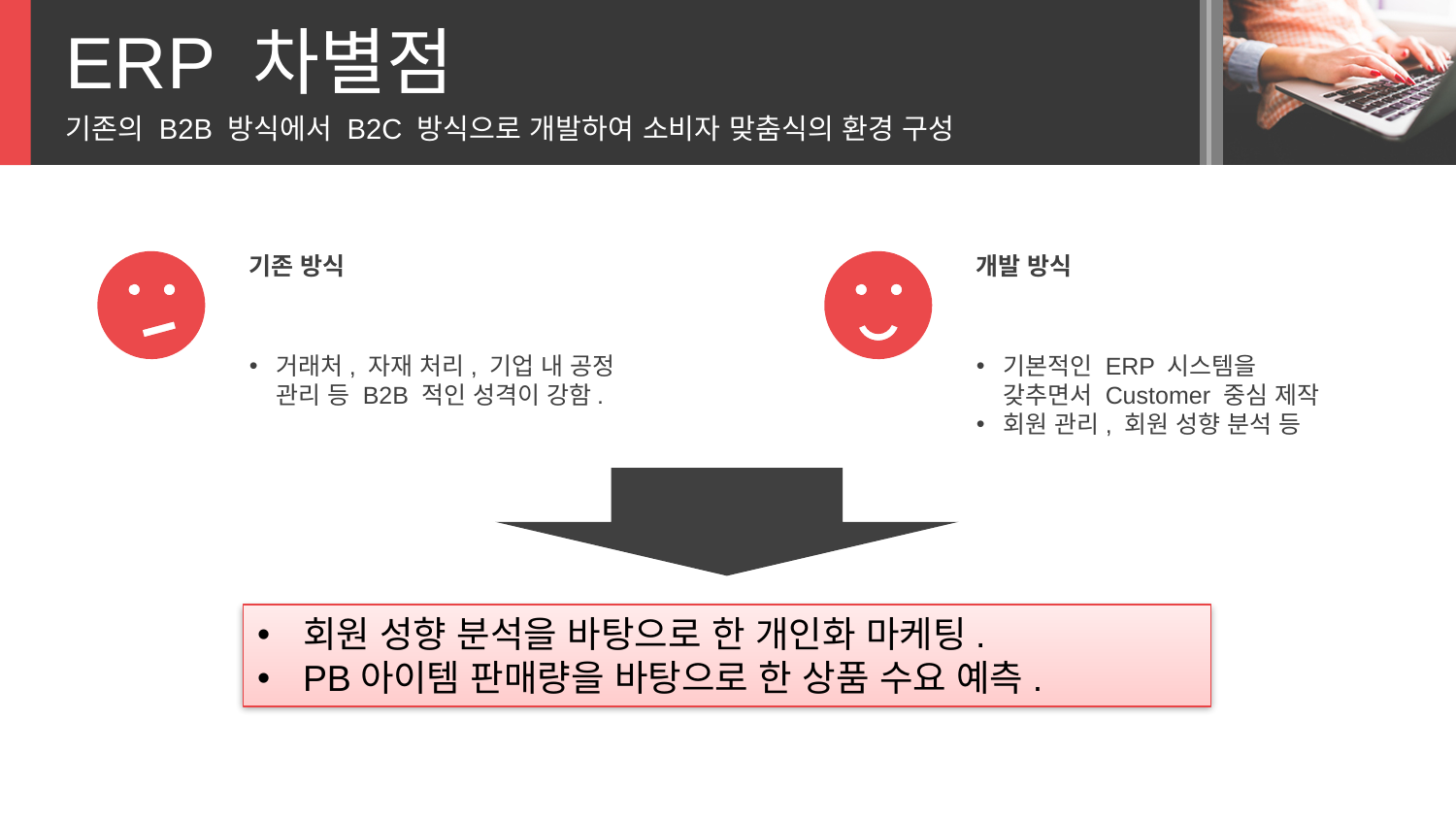

ERP 차별점
기존의 B2B 방식에서 B2C 방식으로 개발하여 소비자 맞춤식의 환경 구성
기존 방식
거래처, 자재 처리, 기업 내 공정 관리 등 B2B 적인 성격이 강함.
개발 방식
기본적인 ERP 시스템을 갖추면서 Customer 중심 제작
회원 관리, 회원 성향 분석 등

회원 성향 분석을 바탕으로 한 개인화 마케팅.
PB아이템 판매량을 바탕으로 한 상품 수요 예측.